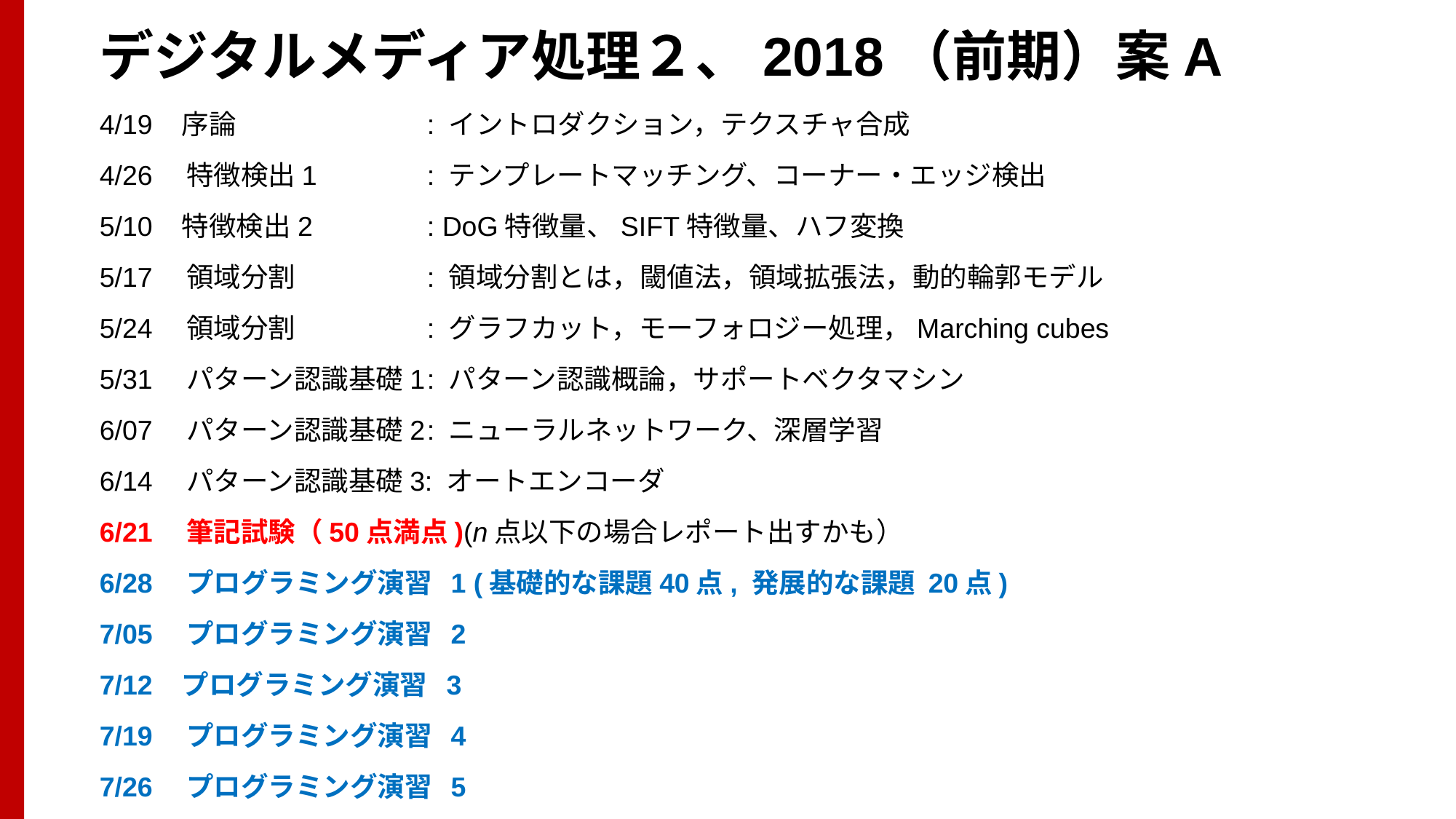

# デジタルメディア処理２、2018（前期）案A
4/19   序論		: イントロダクション，テクスチャ合成
4/26　特徴検出1 	: テンプレートマッチング、コーナー・エッジ検出
5/10   特徴検出2 	: DoG特徴量、SIFT特徴量、ハフ変換
5/17　領域分割		: 領域分割とは，閾値法，領域拡張法，動的輪郭モデル
5/24　領域分割		: グラフカット，モーフォロジー処理，Marching cubes
5/31　パターン認識基礎1	: パターン認識概論，サポートベクタマシン
6/07　パターン認識基礎2	: ニューラルネットワーク、深層学習
6/14　パターン認識基礎3: オートエンコーダ
6/21　筆記試験（50点満点)(n点以下の場合レポート出すかも）
6/28　プログラミング演習  1 (基礎的な課題40点, 発展的な課題 20点)
7/05　プログラミング演習  2
7/12   プログラミング演習  3
7/19　プログラミング演習  4
7/26　プログラミング演習  5